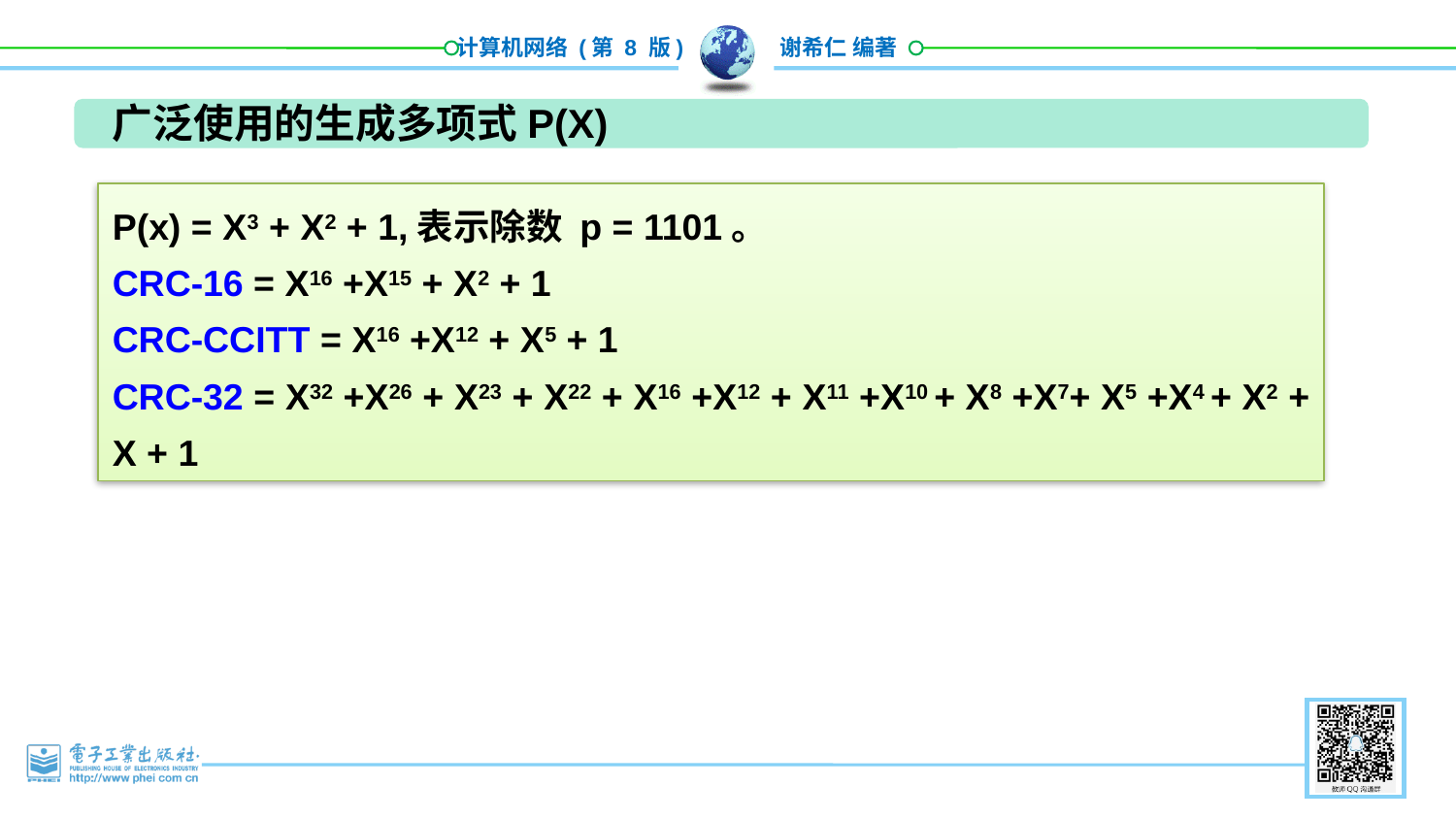

广泛使用的生成多项式P(X)

P(x) = X3 + X2 + 1,表示除数 p = 1101。
CRC-16 = X16 +X15 + X2 + 1
CRC-CCITT = X16 +X12 + X5 + 1
CRC-32 = X32 +X26 + X23 + X22 + X16 +X12 + X11 +X10 + X8 +X7+ X5 +X4 + X2 + X + 1